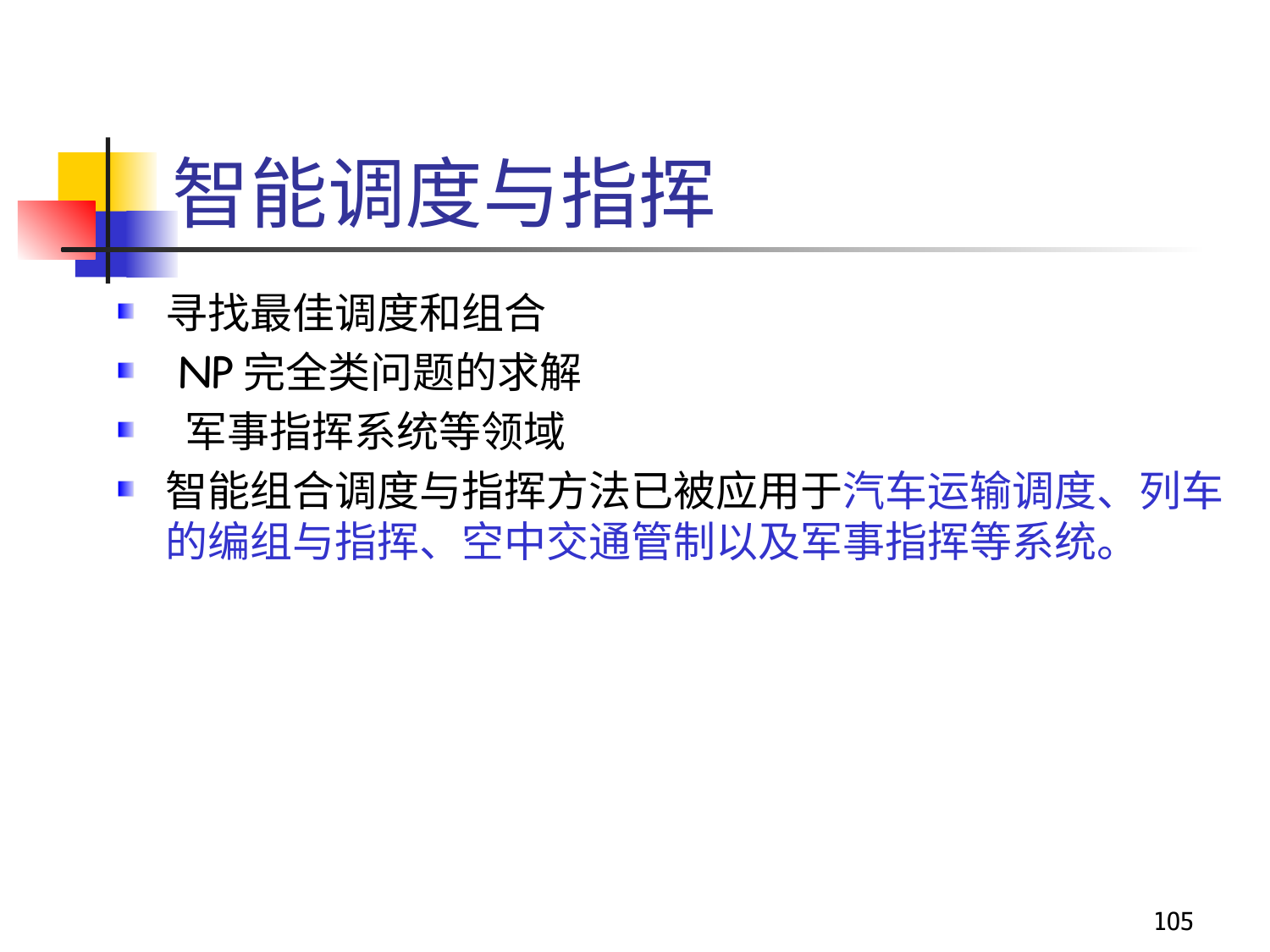

# 智能调度与指挥
寻找最佳调度和组合
 NP完全类问题的求解
 军事指挥系统等领域
智能组合调度与指挥方法已被应用于汽车运输调度、列车的编组与指挥、空中交通管制以及军事指挥等系统。
105